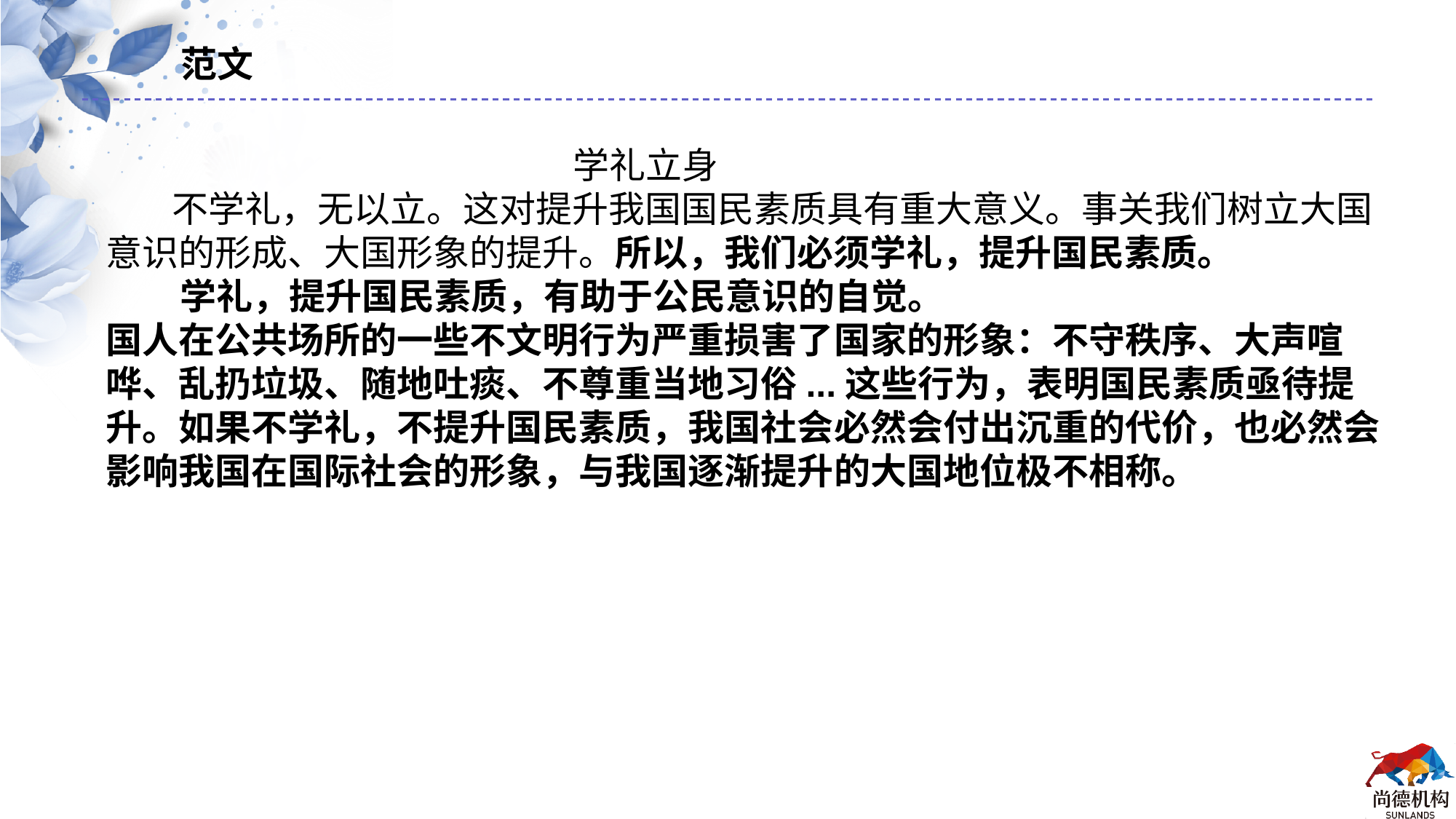

范文
                                                        学礼立身       不学礼，无以立。这对提升我国国民素质具有重大意义。事关我们树立大国意识的形成、大国形象的提升。所以，我们必须学礼，提升国民素质。        学礼，提升国民素质，有助于公民意识的自觉。国人在公共场所的一些不文明行为严重损害了国家的形象：不守秩序、大声喧哗、乱扔垃圾、随地吐痰、不尊重当地习俗...这些行为，表明国民素质亟待提升。如果不学礼，不提升国民素质，我国社会必然会付出沉重的代价，也必然会影响我国在国际社会的形象，与我国逐渐提升的大国地位极不相称。